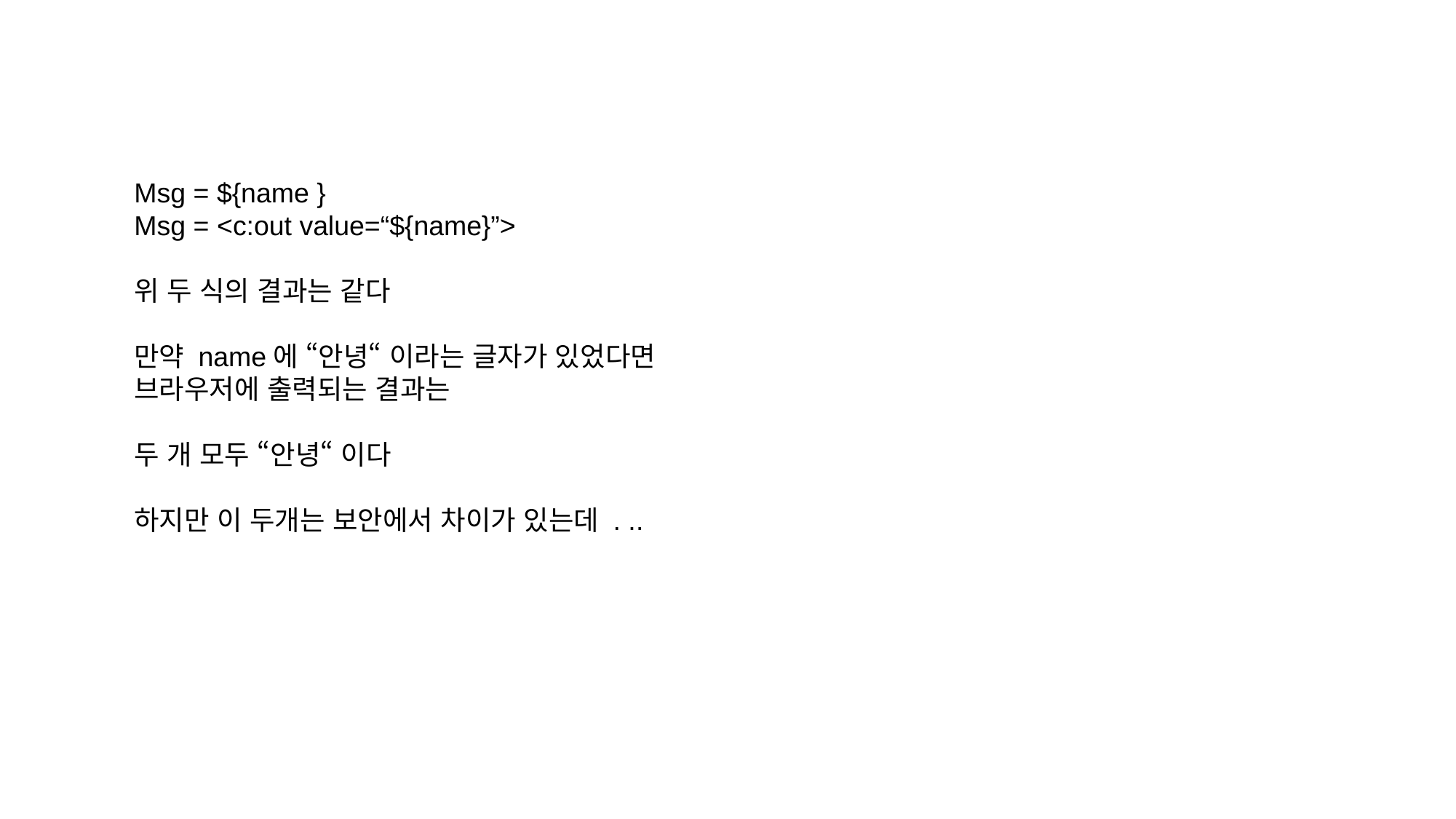

Msg = ${name }
Msg = <c:out value=“${name}”>

위 두 식의 결과는 같다

만약 name에 “안녕“ 이라는 글자가 있었다면
브라우저에 출력되는 결과는

두 개 모두 “안녕“ 이다

하지만 이 두개는 보안에서 차이가 있는데 . ..